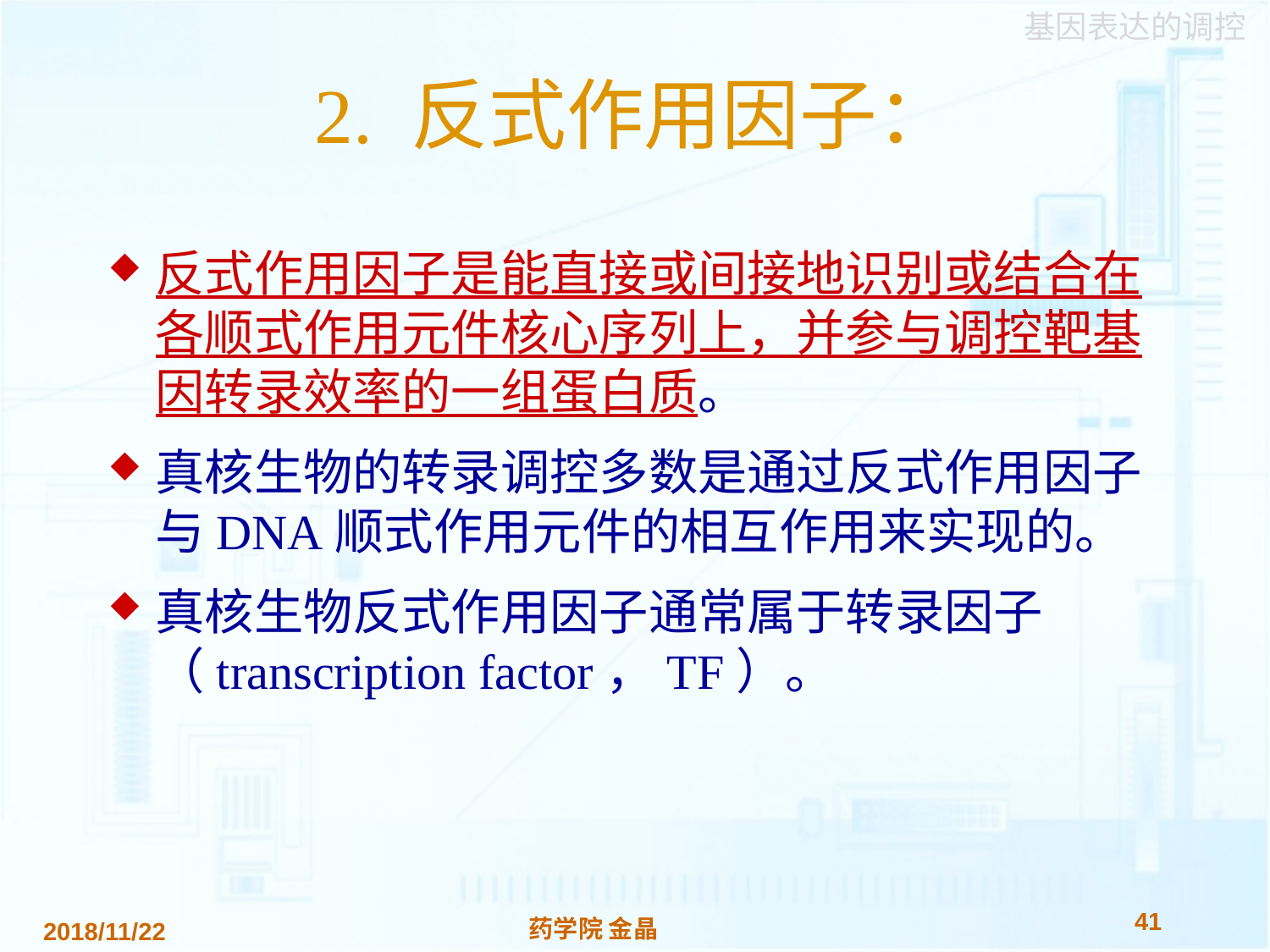

# 2. 反式作用因子：
反式作用因子是能直接或间接地识别或结合在各顺式作用元件核心序列上，并参与调控靶基因转录效率的一组蛋白质。
真核生物的转录调控多数是通过反式作用因子与DNA顺式作用元件的相互作用来实现的。
真核生物反式作用因子通常属于转录因子（transcription factor，TF）。
41
药学院 金晶
2018/11/22